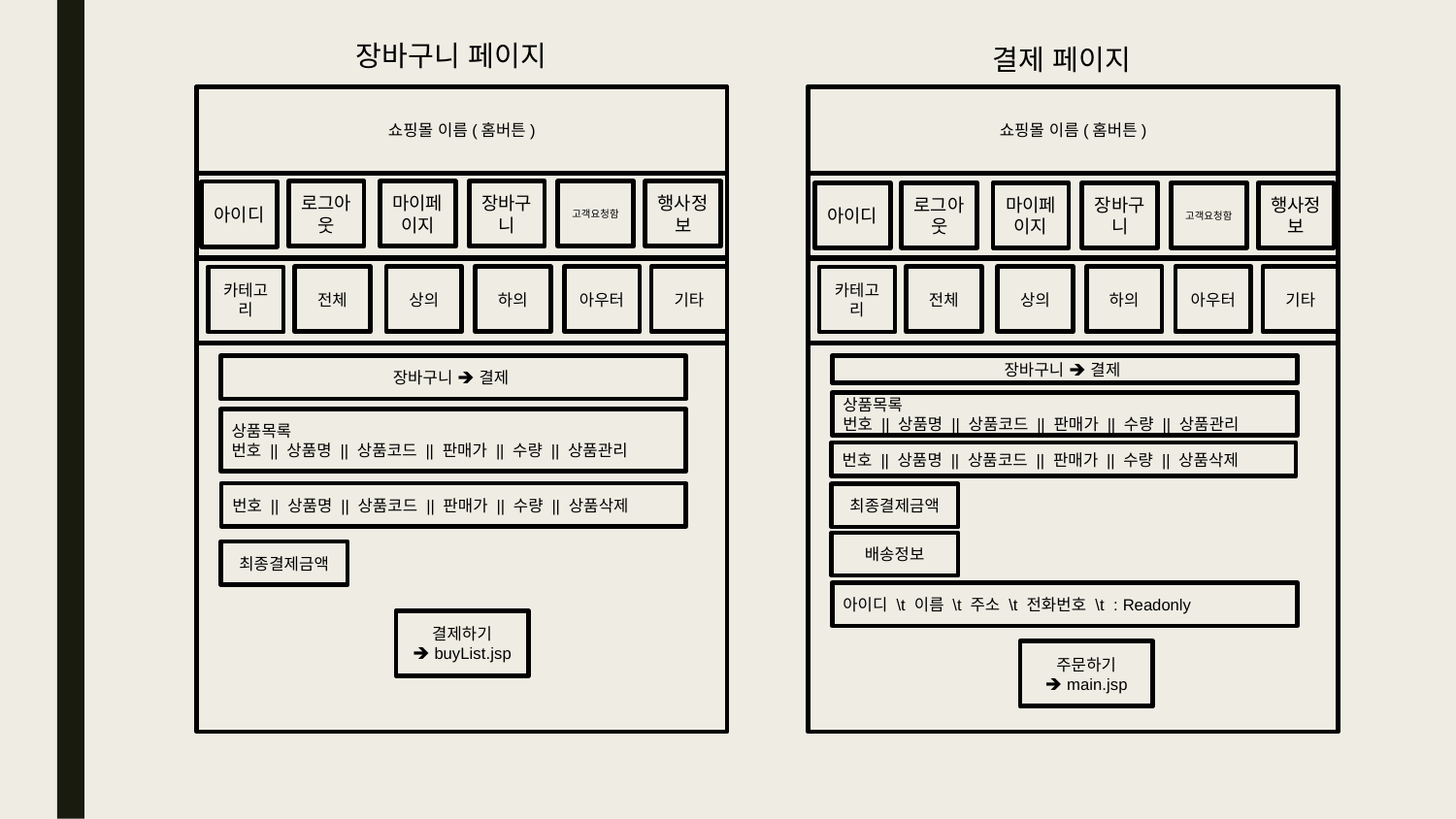

장바구니 페이지
결제 페이지

쇼핑몰 이름(홈버튼)

전체
상의
하의
아우터
기타
카테고리
장바구니 🡺 결제
상품목록
번호 || 상품명 || 상품코드 || 판매가 || 수량 || 상품관리
번호 || 상품명 || 상품코드 || 판매가 || 수량 || 상품삭제
최종결제금액
로그아웃
마이페이지
장바구니
고객요청함
행사정보
아이디
결제하기
🡺 buyList.jsp

쇼핑몰 이름(홈버튼)

전체
상의
하의
아우터
기타
카테고리
장바구니 🡺 결제
상품목록
번호 || 상품명 || 상품코드 || 판매가 || 수량 || 상품관리
번호 || 상품명 || 상품코드 || 판매가 || 수량 || 상품삭제
최종결제금액
로그아웃
마이페이지
장바구니
고객요청함
행사정보
아이디
배송정보
아이디 \t 이름 \t 주소 \t 전화번호 \t  : Readonly
주문하기
🡺 main.jsp